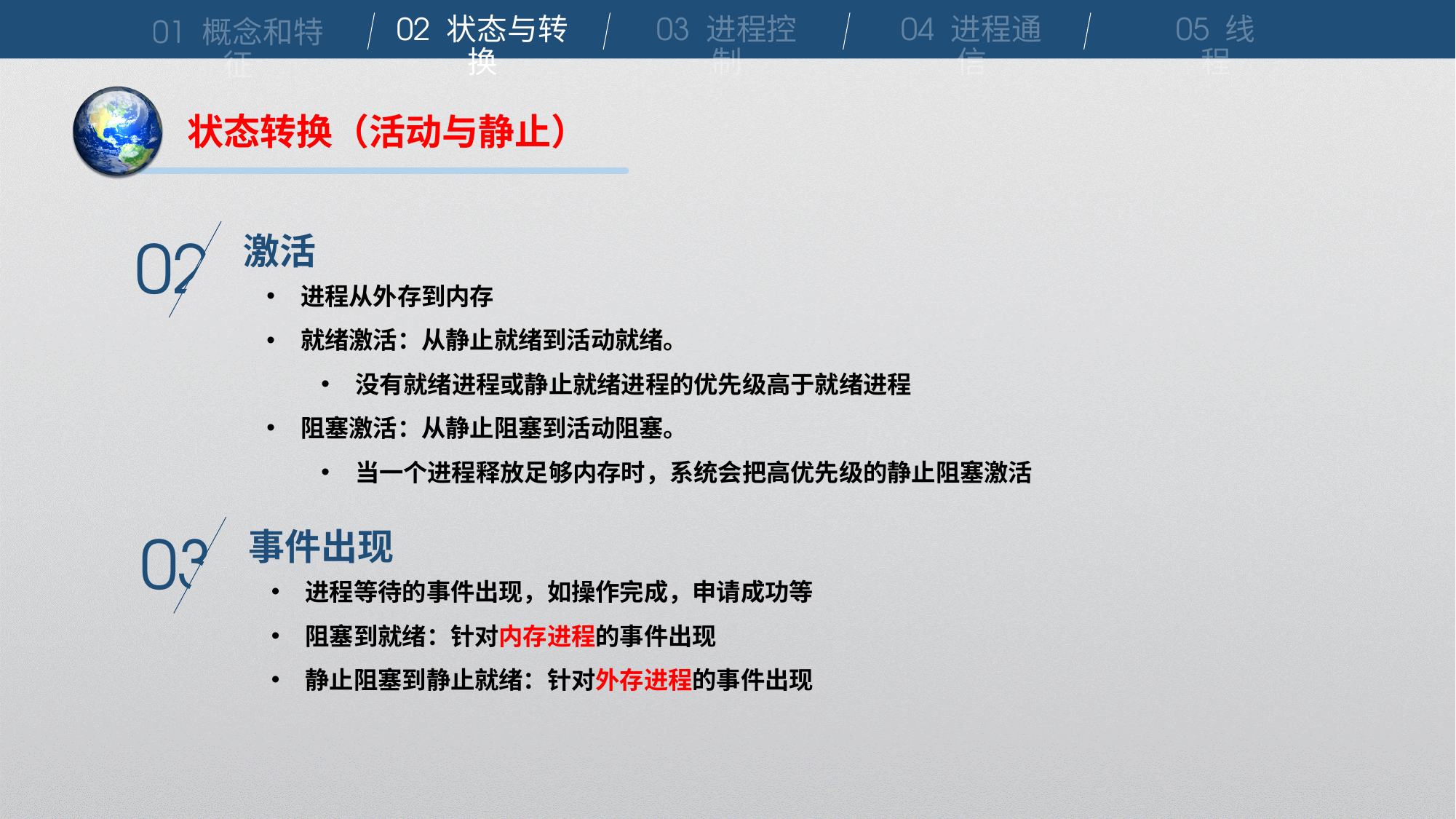

02 状态与转换
03 进程控制
04 进程通信
05 线程
01 概念和特征
状态转换（活动与静止）
激活

02
进程从外存到内存
就绪激活：从静止就绪到活动就绪。
没有就绪进程或静止就绪进程的优先级高于就绪进程
阻塞激活：从静止阻塞到活动阻塞。
当一个进程释放足够内存时，系统会把高优先级的静止阻塞激活
事件出现

03
进程等待的事件出现，如操作完成，申请成功等
阻塞到就绪：针对内存进程的事件出现
静止阻塞到静止就绪：针对外存进程的事件出现